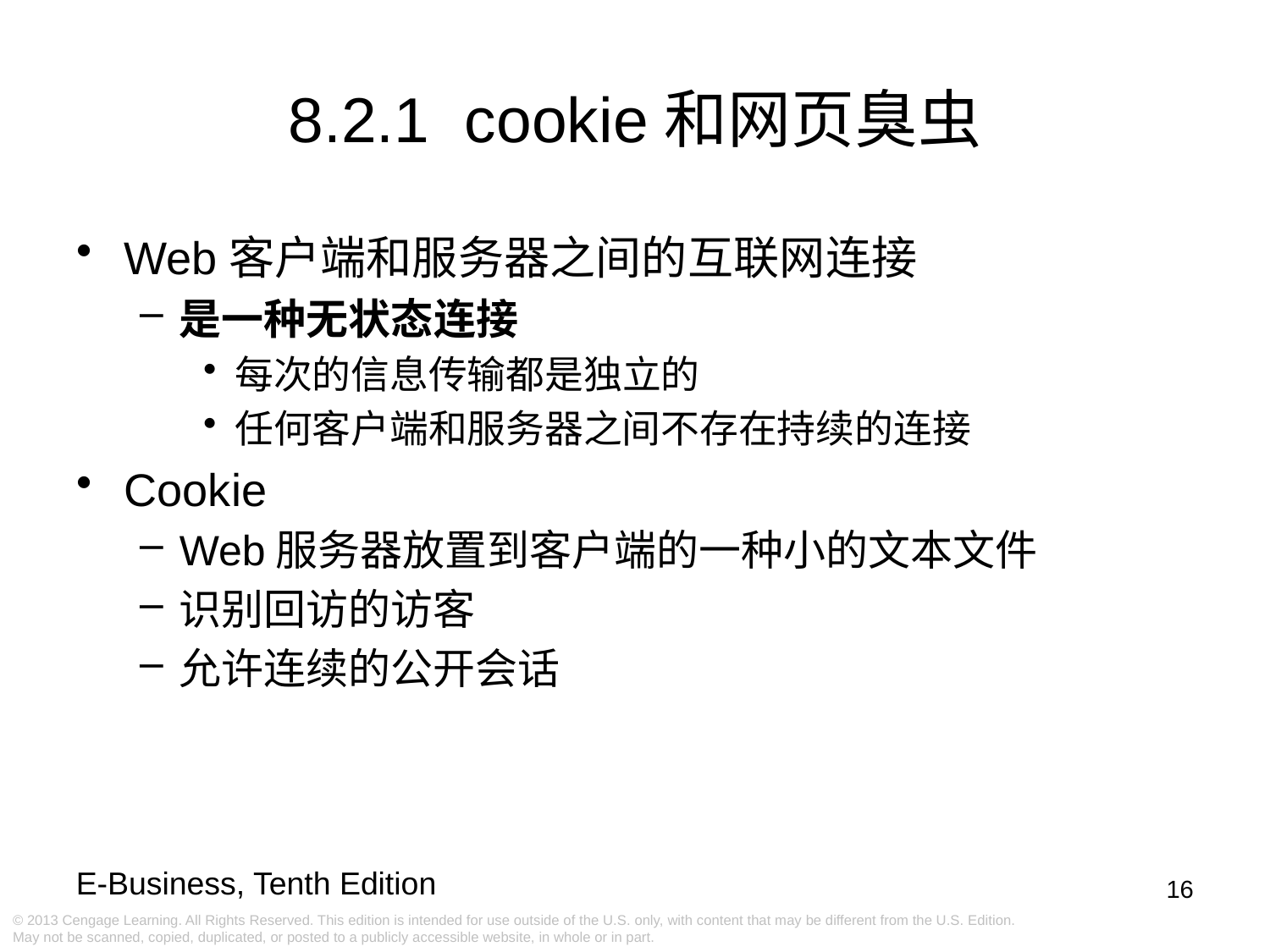

8.2.1  cookie和网页臭虫
Web客户端和服务器之间的互联网连接
是一种无状态连接
每次的信息传输都是独立的
任何客户端和服务器之间不存在持续的连接
Cookie
Web服务器放置到客户端的一种小的文本文件
识别回访的访客
允许连续的公开会话
16